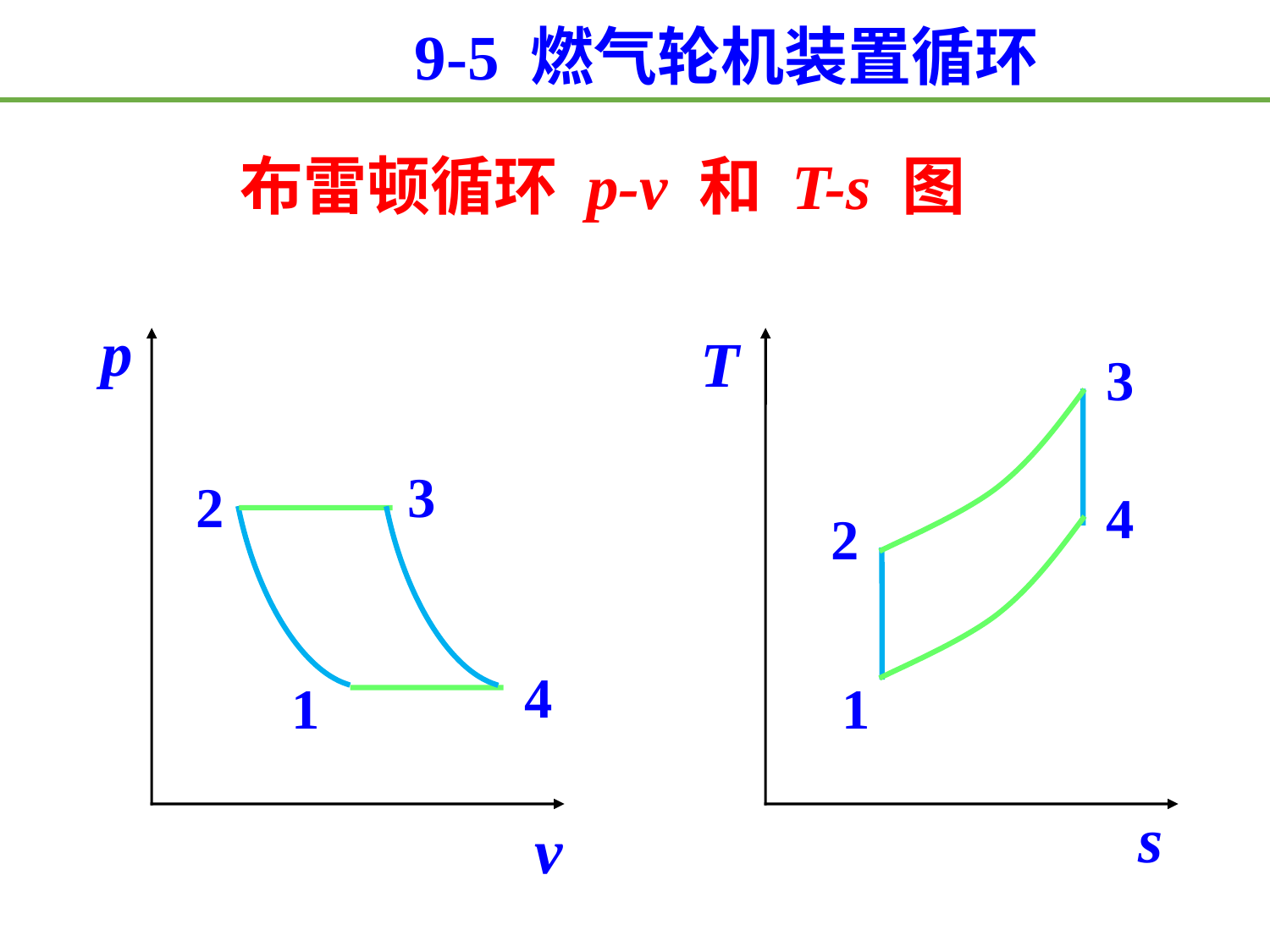

9-5 燃气轮机装置循环
布雷顿循环 p-v 和 T-s 图
p

v
T

s

3

3
2
4

2

4
1
1